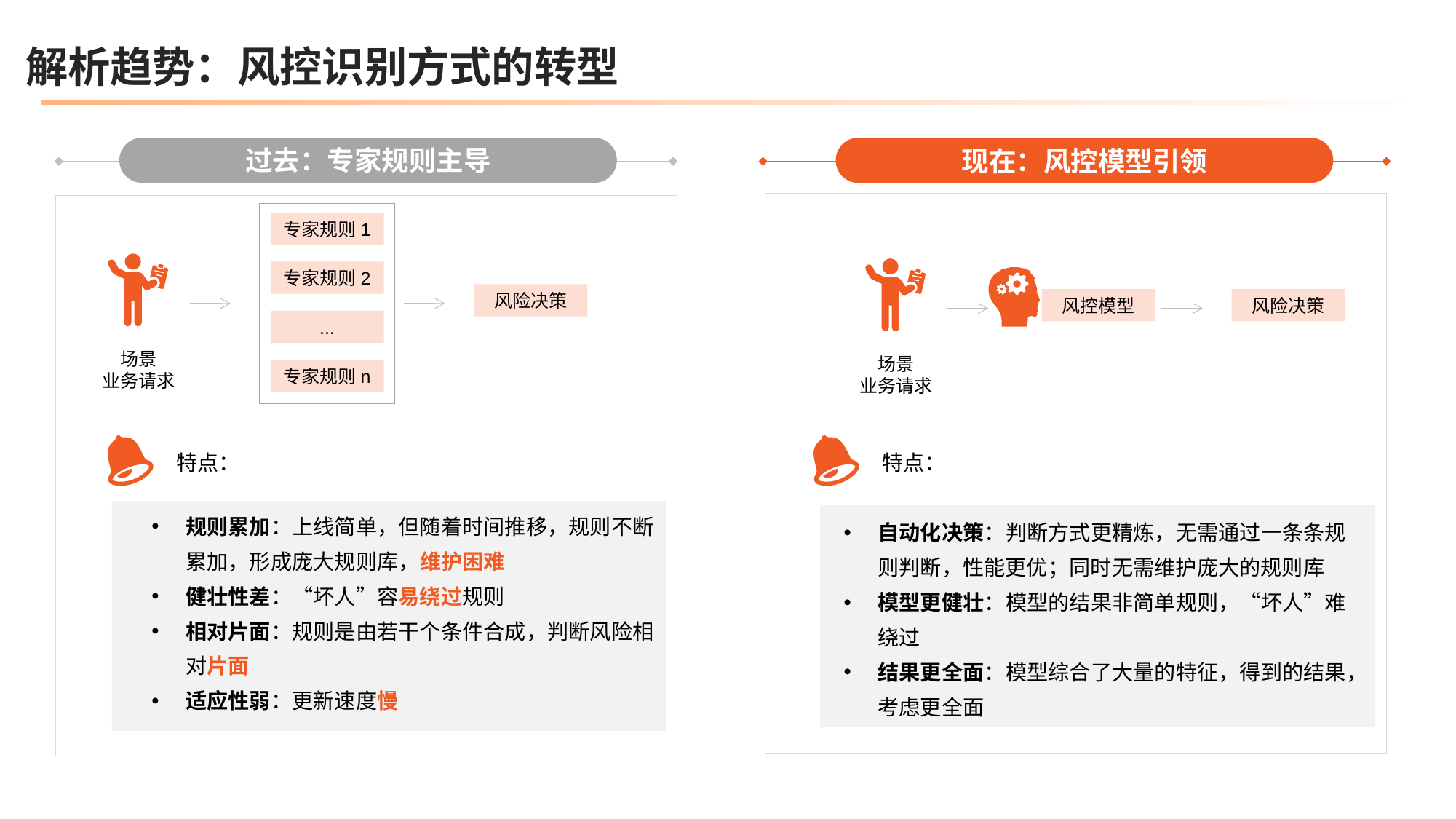

解析趋势：风控识别方式的转型

过去：专家规则主导
现在：风控模型引领

专家规则1

专家规则2

风险决策
风控模型
风险决策
...
场景
业务请求
场景
业务请求
专家规则n

特点：
特点：
规则累加：上线简单，但随着时间推移，规则不断累加，形成庞大规则库，维护困难
健壮性差：“坏人”容易绕过规则
相对片面：规则是由若干个条件合成，判断风险相对片面
适应性弱：更新速度慢

自动化决策：判断方式更精炼，无需通过一条条规则判断，性能更优；同时无需维护庞大的规则库
模型更健壮：模型的结果非简单规则，“坏人”难绕过
结果更全面：模型综合了大量的特征，得到的结果，考虑更全面
5